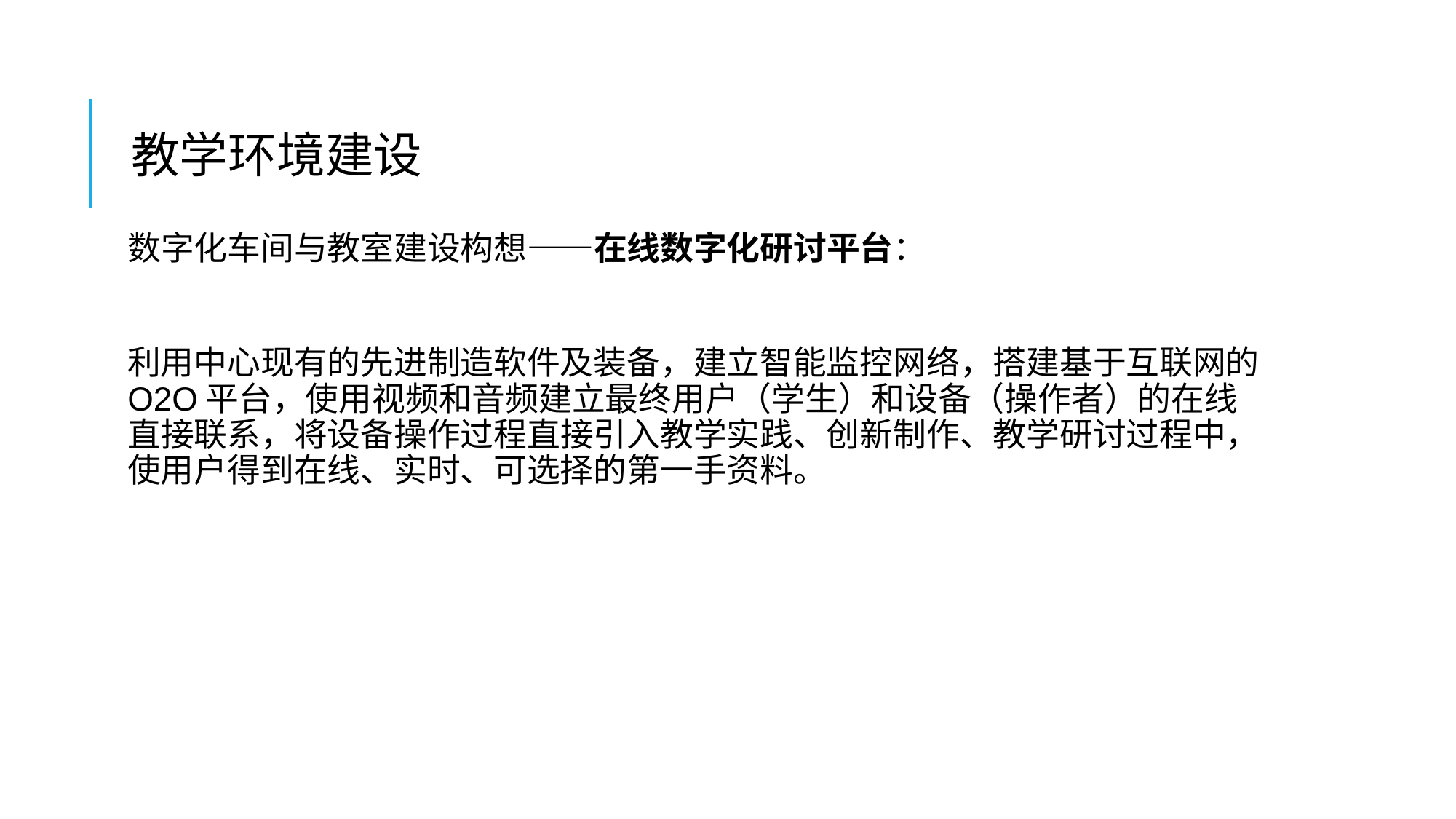

教学环境建设
数字化车间与教室建设构想——在线数字化研讨平台：

利用中心现有的先进制造软件及装备，建立智能监控网络，搭建基于互联网的O2O平台，使用视频和音频建立最终用户（学生）和设备（操作者）的在线直接联系，将设备操作过程直接引入教学实践、创新制作、教学研讨过程中，使用户得到在线、实时、可选择的第一手资料。